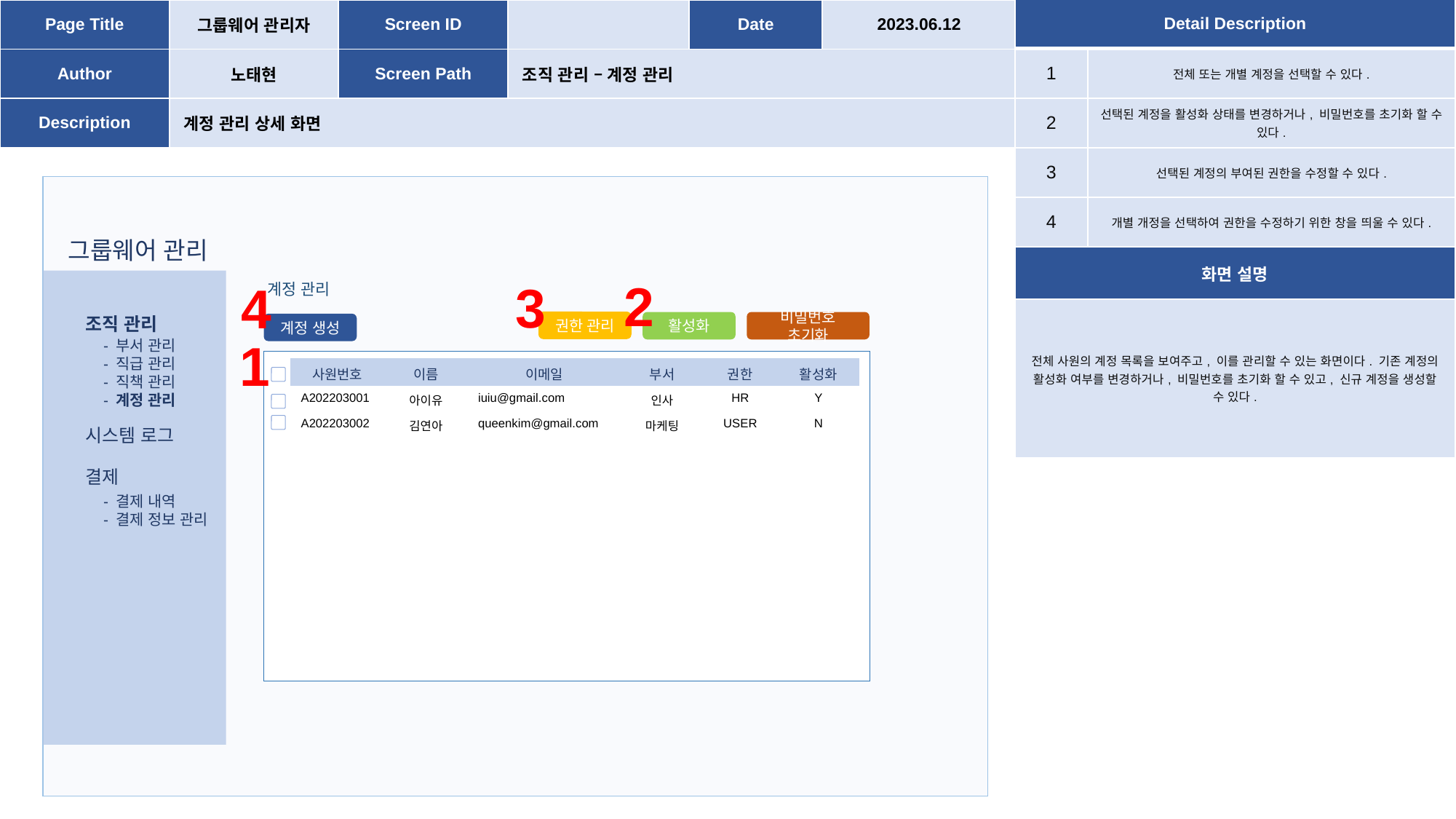

| Page Title | 그룹웨어 관리자 | Screen ID |  | Date | 2023.06.12 |
| --- | --- | --- | --- | --- | --- |
| Author | 노태현 | Screen Path | 조직 관리 – 계정 관리 |  |  |
| Description | 계정 관리 상세 화면 |  |  |  |  |
| Detail Description |  |
| --- | --- |
| 1 | 전체 또는 개별 계정을 선택할 수 있다. |
| 2 | 선택된 계정을 활성화 상태를 변경하거나, 비밀번호를 초기화 할 수 있다. |
| 3 | 선택된 계정의 부여된 권한을 수정할 수 있다. |
| 4 | 개별 개정을 선택하여 권한을 수정하기 위한 창을 띄울 수 있다. |
| 화면 설명 |  |
| 전체 사원의 계정 목록을 보여주고, 이를 관리할 수 있는 화면이다. 기존 계정의 활성화 여부를 변경하거나, 비밀번호를 초기화 할 수 있고, 신규 계정을 생성할 수 있다. |  |

그룹웨어 관리
2
3
4

조직 관리

시스템 로그

결제

계정 관리

계정 생성

권한 관리
활성화
비밀번호 초기화
1
- 부서 관리
- 직급 관리
- 직책 관리
- 계정 관리

| 사원번호 | 이름 | 이메일 | 부서 | 권한 | 활성화 |
| --- | --- | --- | --- | --- | --- |
| A202203001 | 아이유 | iuiu@gmail.com | 인사 | HR | Y |
| A202203002 | 김연아 | queenkim@gmail.com | 마케팅 | USER | N |
- 결제 내역
- 결제 정보 관리